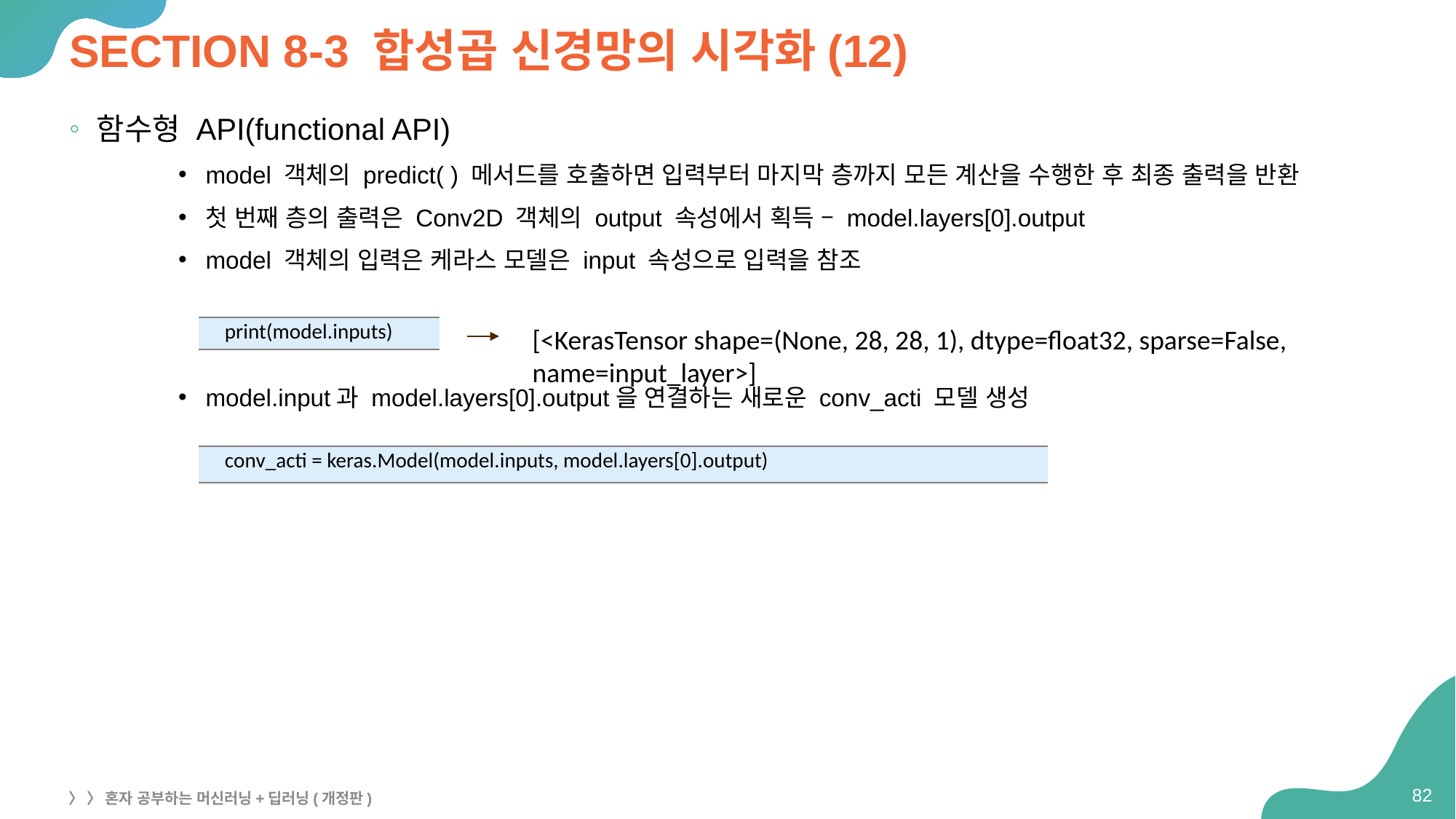

# SECTION 8-3 합성곱 신경망의 시각화(12)
함수형 API(functional API)
model 객체의 predict( ) 메서드를 호출하면 입력부터 마지막 층까지 모든 계산을 수행한 후 최종 출력을 반환
첫 번째 층의 출력은 Conv2D 객체의 output 속성에서 획득 – model.layers[0].output
model 객체의 입력은 케라스 모델은 input 속성으로 입력을 참조

model.input과 model.layers[0].output을 연결하는 새로운 conv_acti 모델 생성
| print(model.inputs) |
| --- |
[<KerasTensor shape=(None, 28, 28, 1), dtype=float32, sparse=False,
name=input_layer>]
| conv\_acti = keras.Model(model.inputs, model.layers[0].output) |
| --- |
82
〉 〉 혼자 공부하는 머신러닝+딥러닝(개정판)